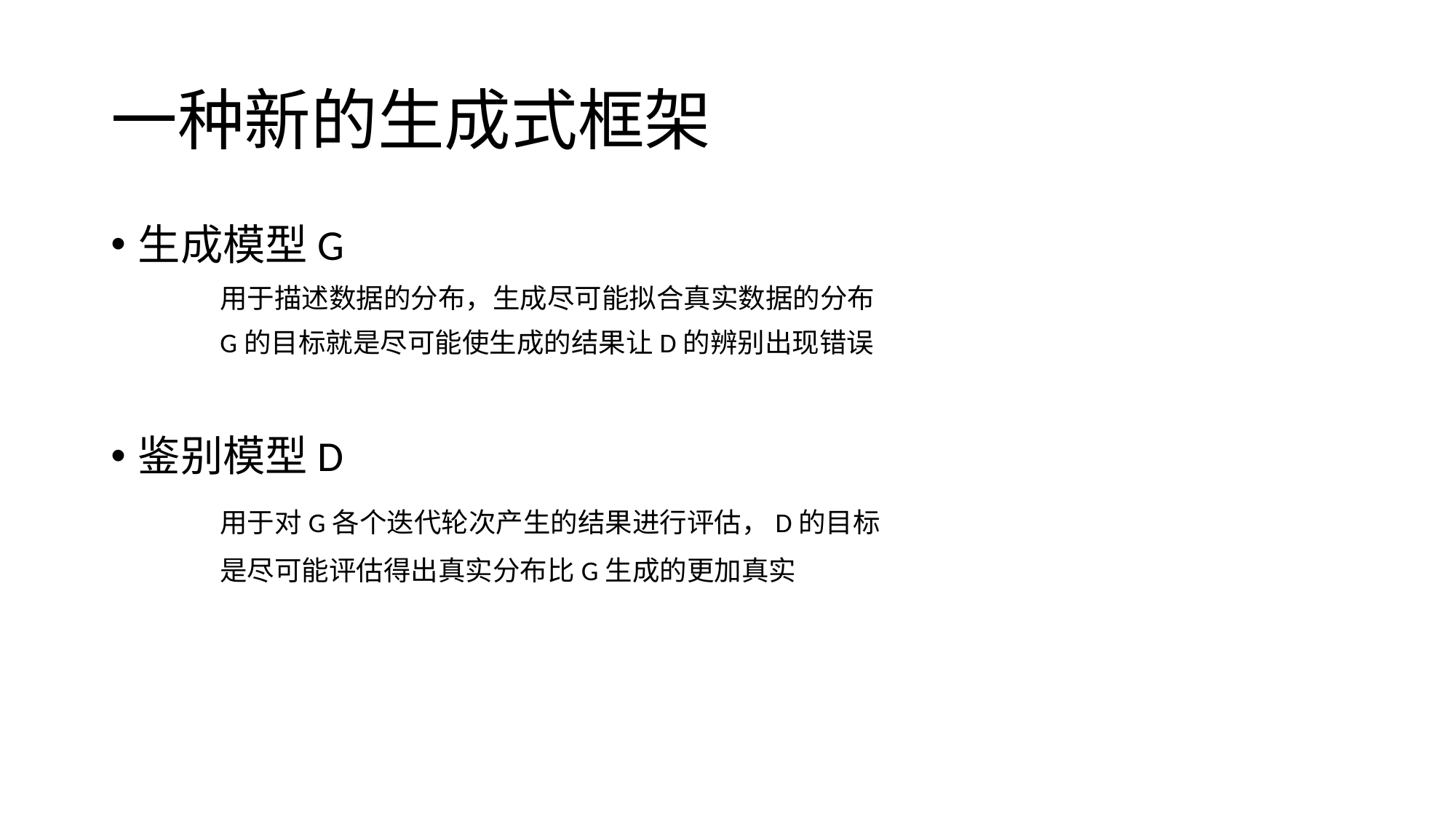

# 一种新的生成式框架
生成模型G
	用于描述数据的分布，生成尽可能拟合真实数据的分布
	G的目标就是尽可能使生成的结果让D的辨别出现错误

鉴别模型D
	用于对G各个迭代轮次产生的结果进行评估，D的目标
	是尽可能评估得出真实分布比G生成的更加真实